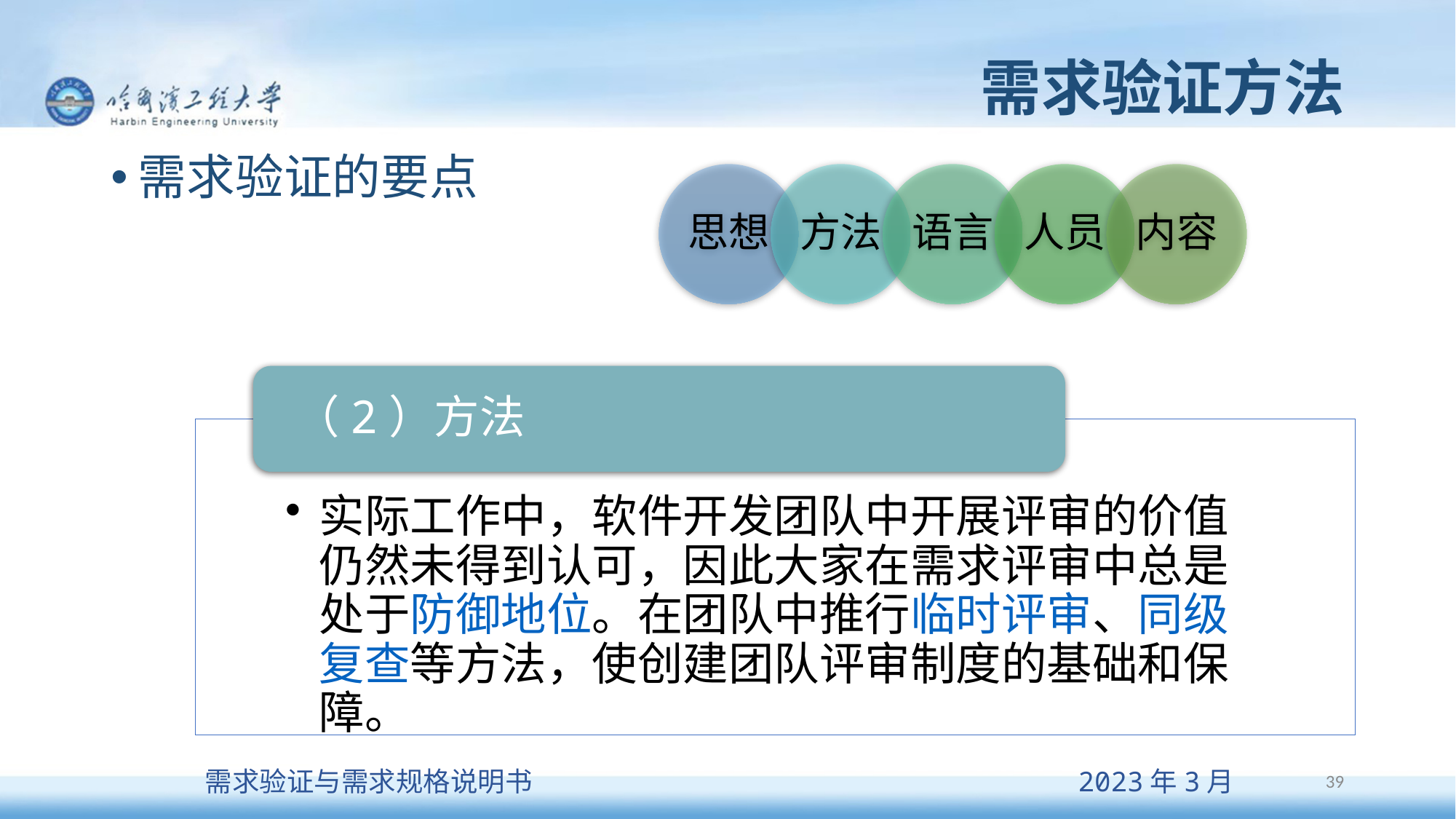

# 需求验证方法
思想
方法
语言
人员
内容
需求验证的要点
实际工作中，软件开发团队中开展评审的价值仍然未得到认可，因此大家在需求评审中总是处于防御地位。在团队中推行临时评审、同级复查等方法，使创建团队评审制度的基础和保障。
（2）方法
39